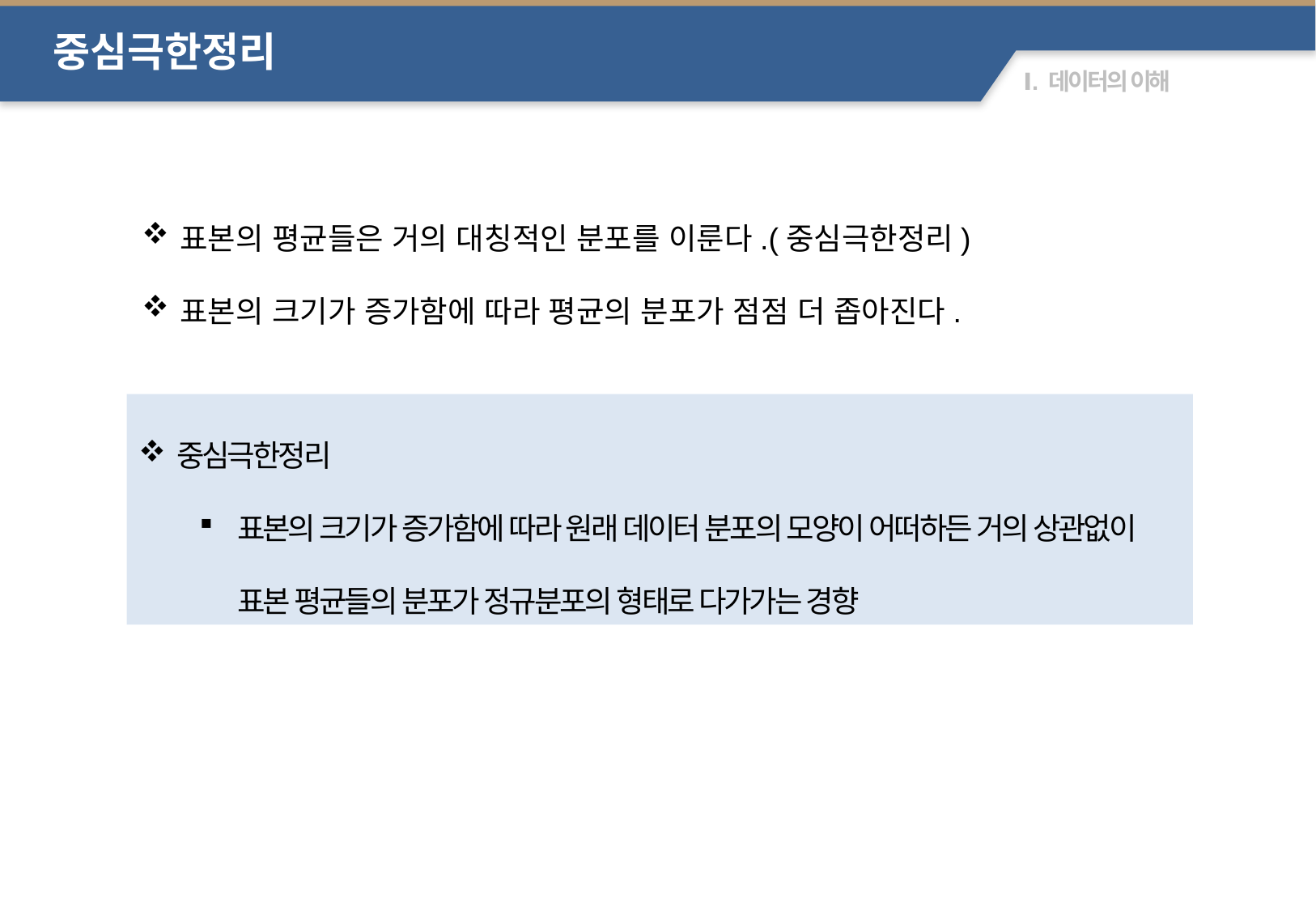

중심극한정리
표본의 평균들은 거의 대칭적인 분포를 이룬다.(중심극한정리)
표본의 크기가 증가함에 따라 평균의 분포가 점점 더 좁아진다.
중심극한정리
표본의 크기가 증가함에 따라 원래 데이터 분포의 모양이 어떠하든 거의 상관없이 표본 평균들의 분포가 정규분포의 형태로 다가가는 경향